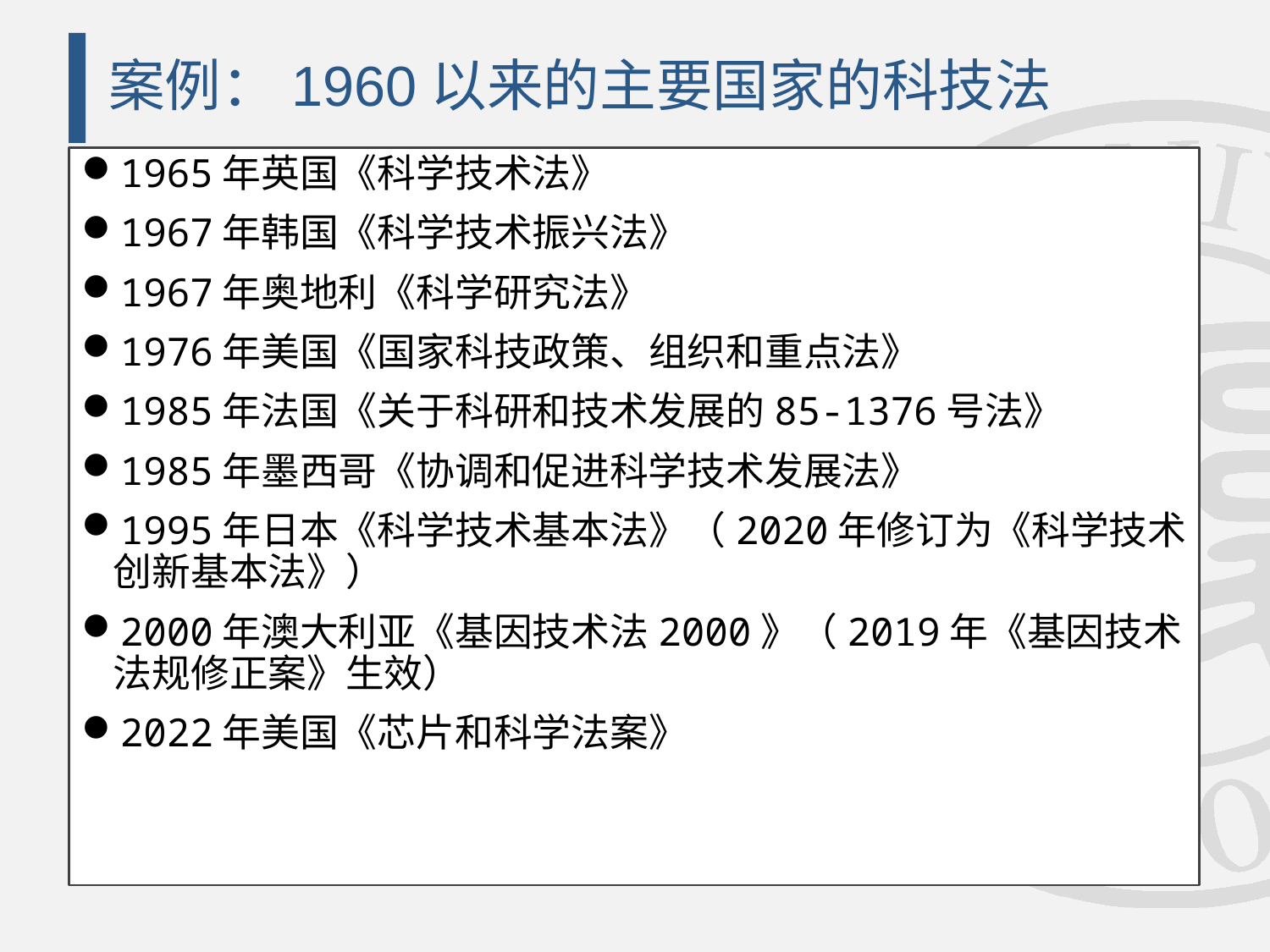

# 案例：1960以来的主要国家的科技法
1965年英国《科学技术法》
1967年韩国《科学技术振兴法》
1967年奥地利《科学研究法》
1976年美国《国家科技政策、组织和重点法》
1985年法国《关于科研和技术发展的85-1376号法》
1985年墨西哥《协调和促进科学技术发展法》
1995年日本《科学技术基本法》（2020年修订为《科学技术创新基本法》）
2000年澳大利亚《基因技术法2000》（2019年​《基因技术法规修正案》生效）
2022年美国《芯片和科学法案》